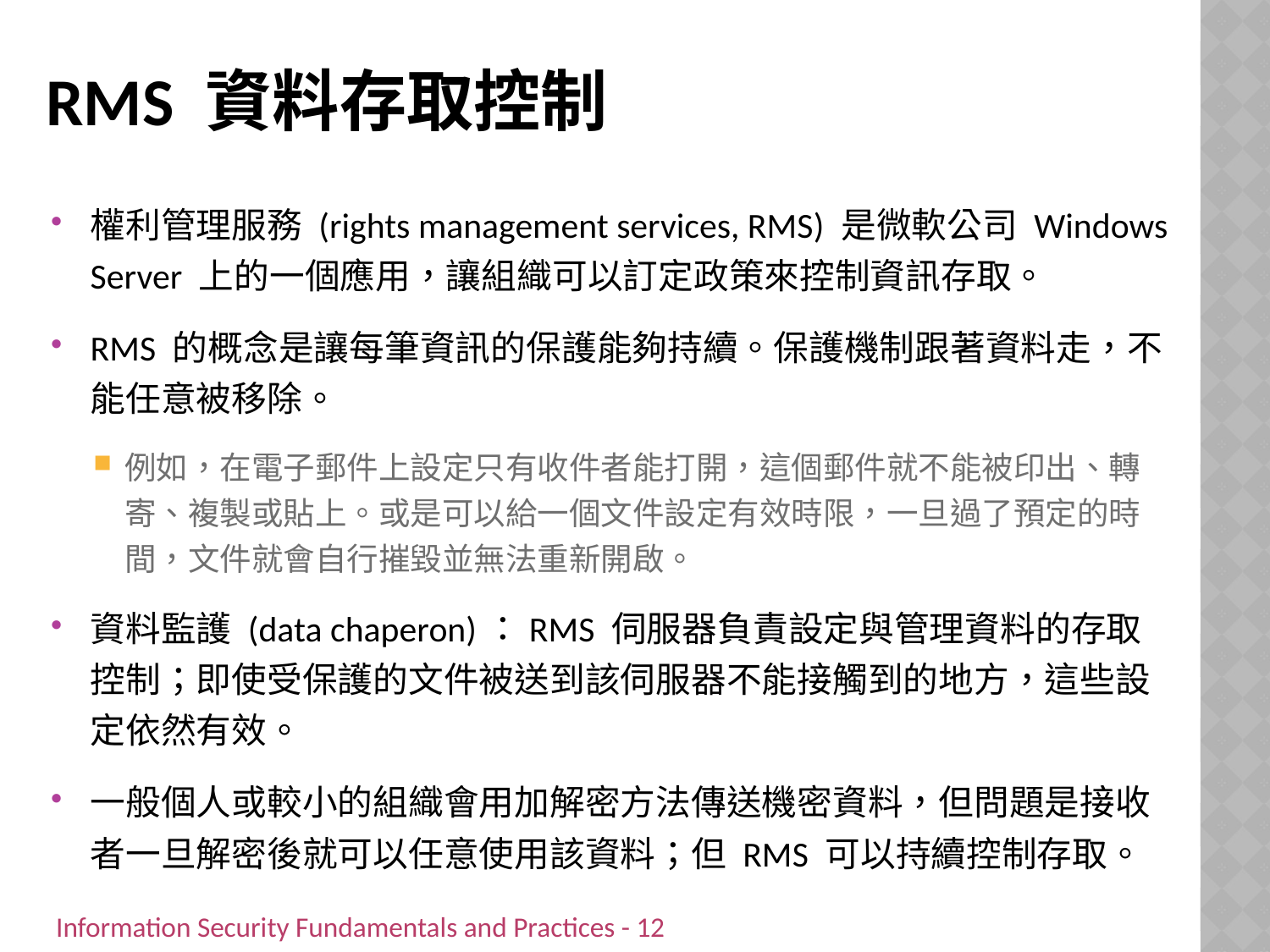

# RMS 資料存取控制
權利管理服務 (rights management services, RMS) 是微軟公司 Windows Server 上的一個應用，讓組織可以訂定政策來控制資訊存取。
RMS 的概念是讓每筆資訊的保護能夠持續。保護機制跟著資料走，不能任意被移除。
例如，在電子郵件上設定只有收件者能打開，這個郵件就不能被印出、轉寄、複製或貼上。或是可以給一個文件設定有效時限，一旦過了預定的時間，文件就會自行摧毀並無法重新開啟。
資料監護 (data chaperon)：RMS 伺服器負責設定與管理資料的存取控制；即使受保護的文件被送到該伺服器不能接觸到的地方，這些設定依然有效。
一般個人或較小的組織會用加解密方法傳送機密資料，但問題是接收者一旦解密後就可以任意使用該資料；但 RMS 可以持續控制存取。